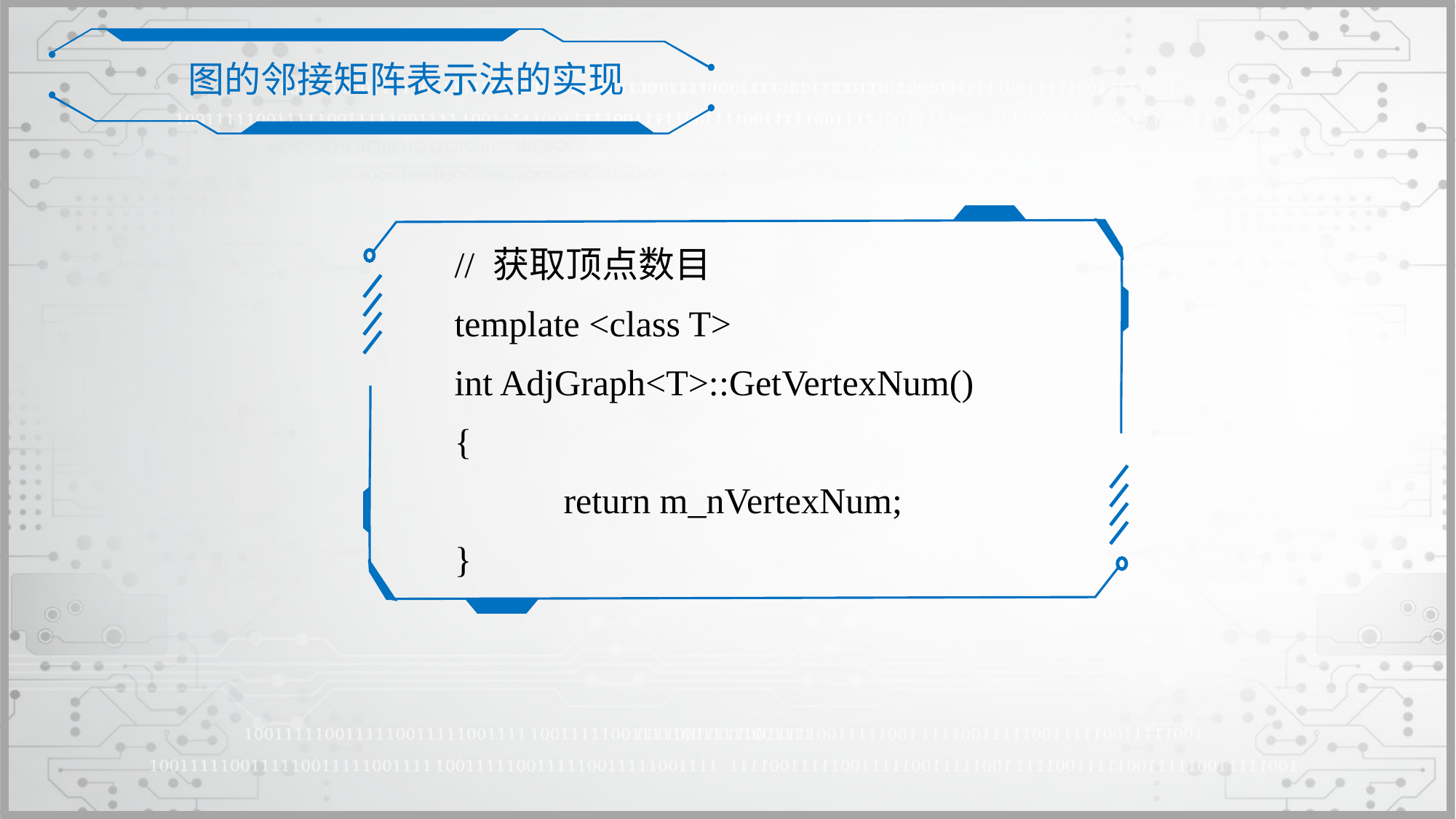

图的邻接矩阵表示法的实现

// 获取顶点数目
template <class T>
int AdjGraph<T>::GetVertexNum()
{
	return m_nVertexNum;
}